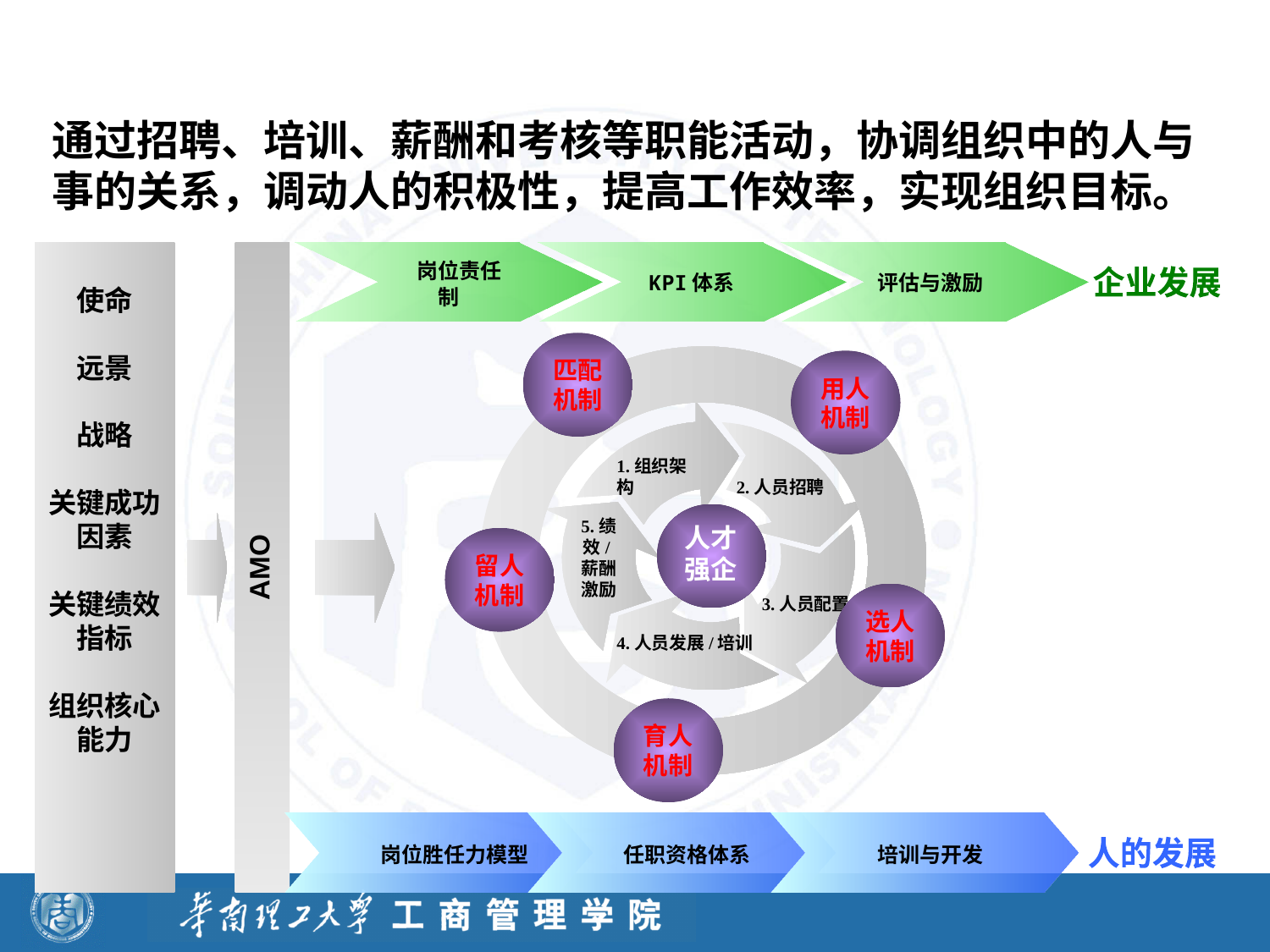

一 什么是人力资源管理
通过招聘、培训、薪酬和考核等职能活动，协调组织中的人与事的关系，调动人的积极性，提高工作效率，实现组织目标。

使命

远景

战略

关键成功
因素

关键绩效
指标

组织核心
能力

AMO
   岗位责任制
KPI体系
评估与激励
企业发展
匹配
机制

用人
机制

1.组织架构
2.人员招聘

5.绩效/薪酬激励

人才强企

留人
机制
选人
机制

3.人员配置
4.人员发展/培训
育人
机制
     岗位胜任力模型
 任职资格体系
 培训与开发
人的发展